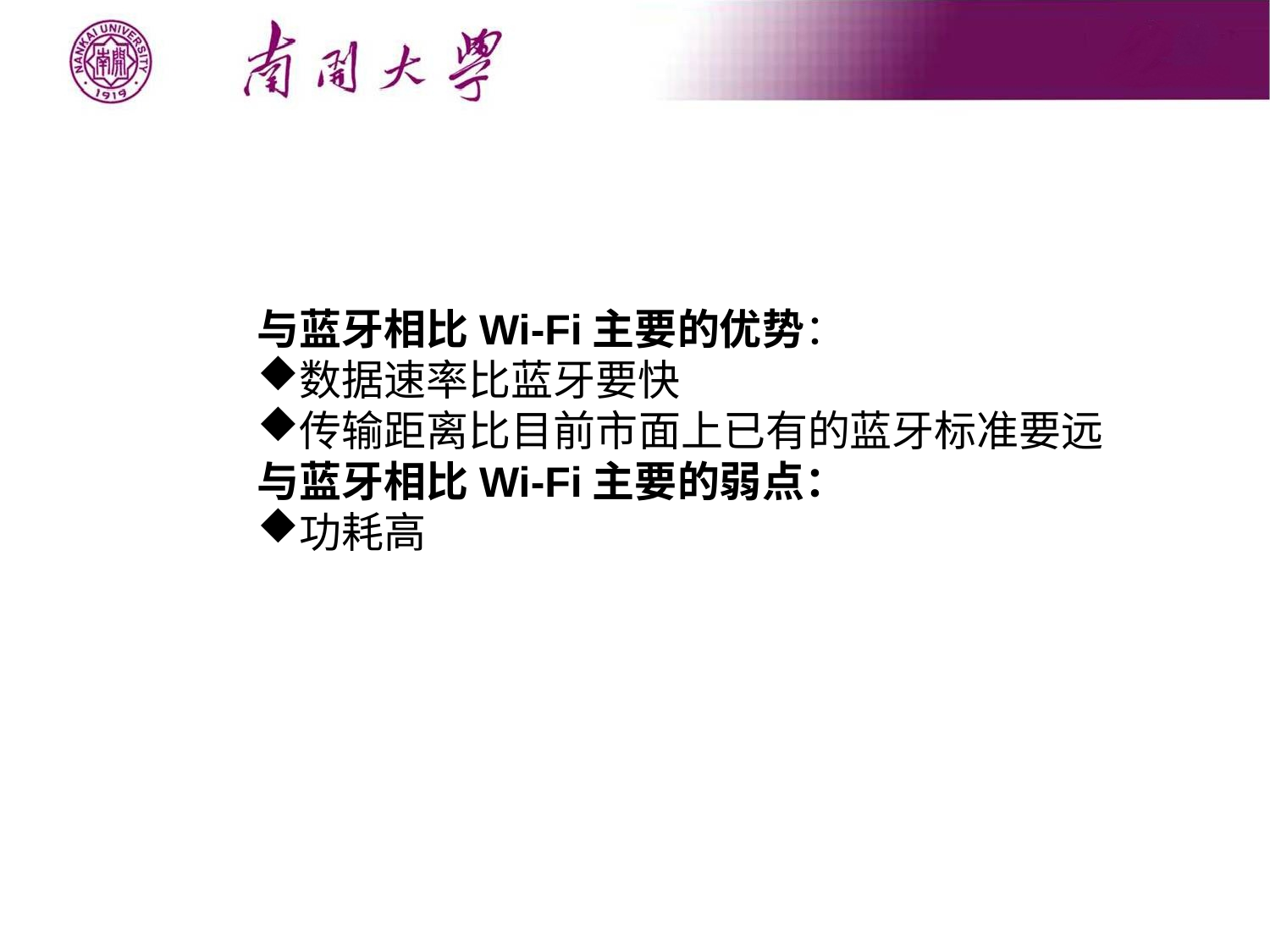

与蓝牙相比Wi-Fi主要的优势：
数据速率比蓝牙要快
传输距离比目前市面上已有的蓝牙标准要远
与蓝牙相比Wi-Fi主要的弱点：
功耗高